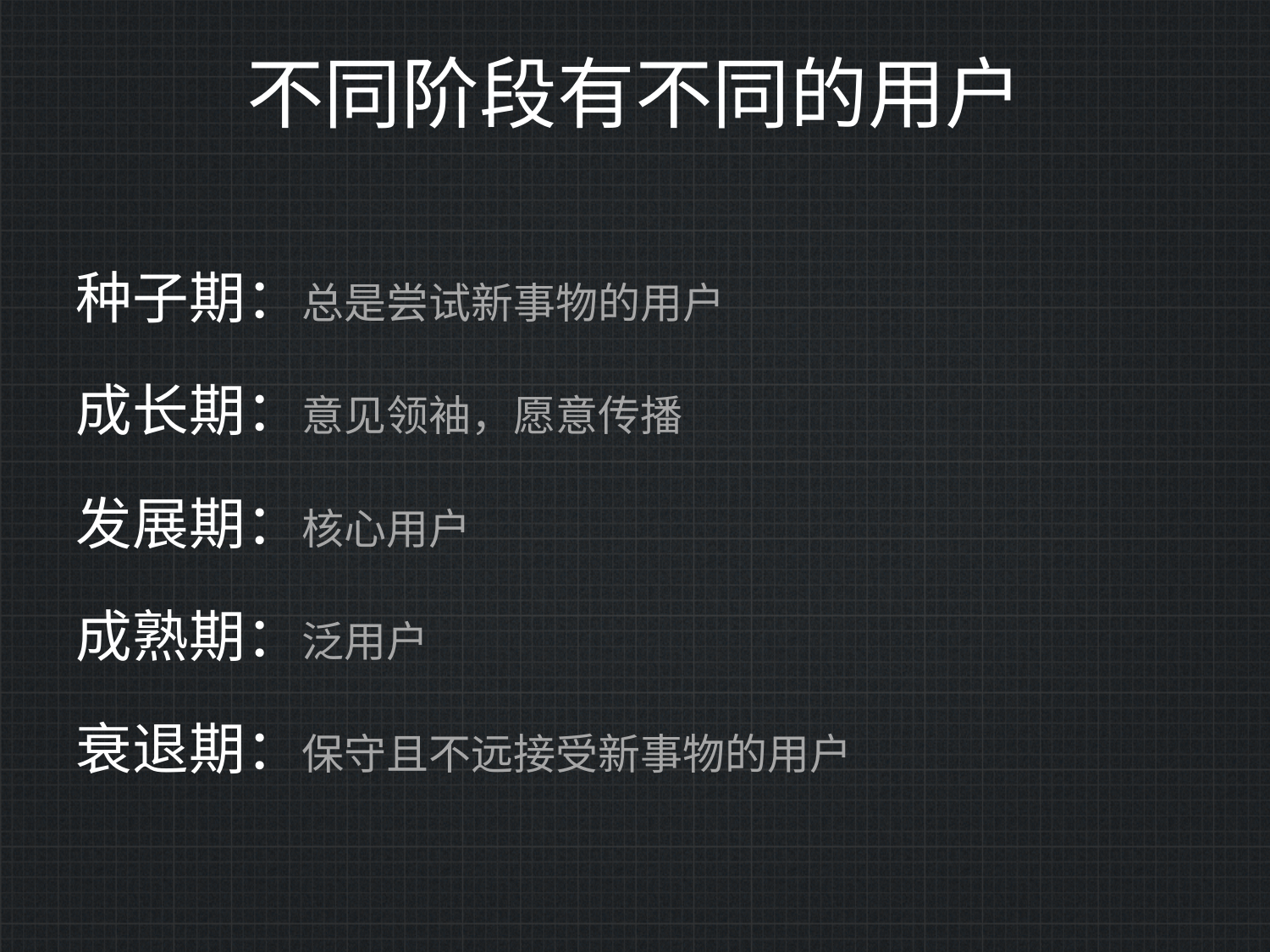

# 不同阶段有不同的用户
种子期：总是尝试新事物的用户
成长期：意见领袖，愿意传播
发展期：核心用户
成熟期：泛用户
衰退期：保守且不远接受新事物的用户